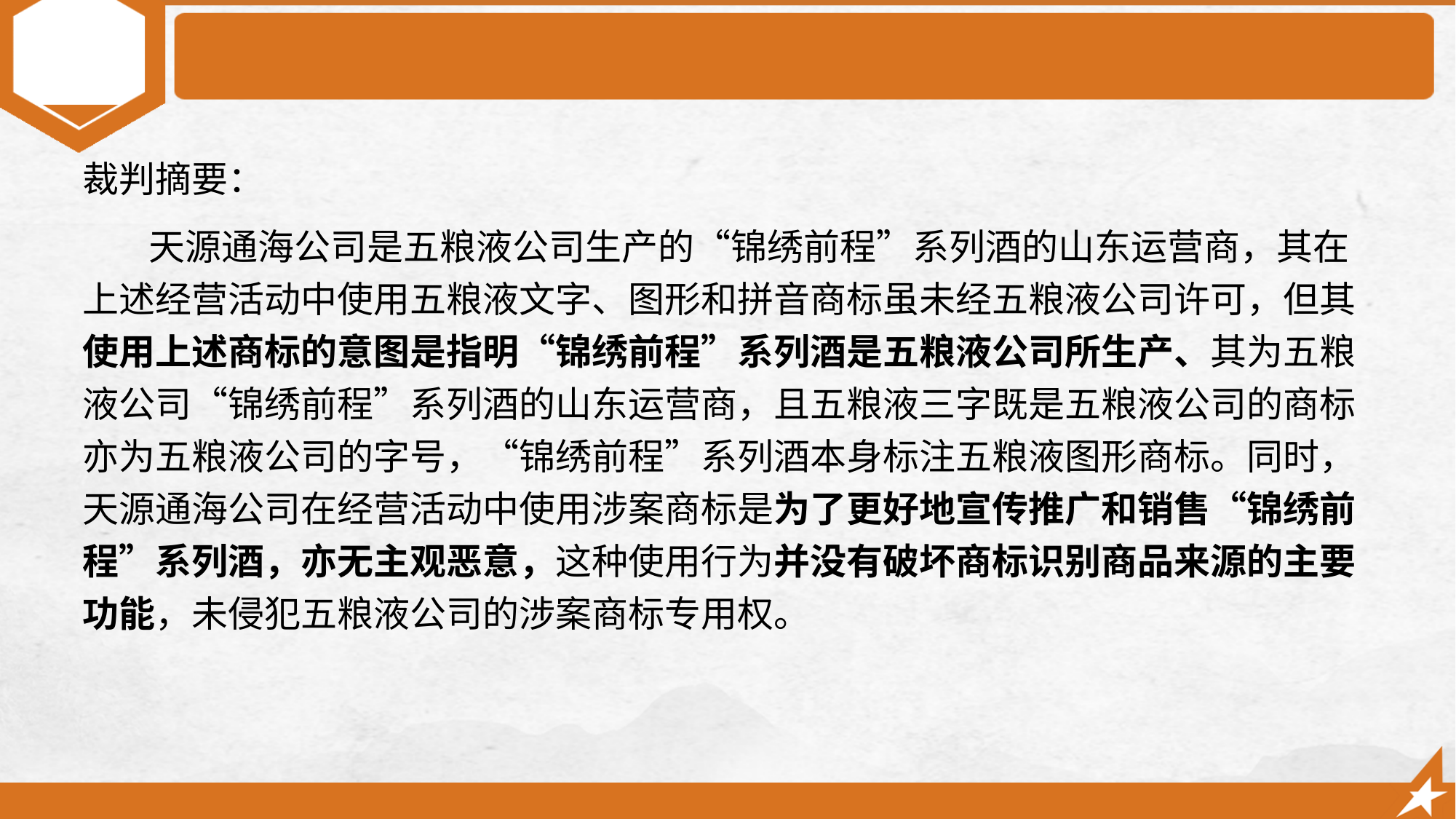

裁判摘要：
       天源通海公司是五粮液公司生产的“锦绣前程”系列酒的山东运营商，其在上述经营活动中使用五粮液文字、图形和拼音商标虽未经五粮液公司许可，但其使用上述商标的意图是指明“锦绣前程”系列酒是五粮液公司所生产、其为五粮液公司“锦绣前程”系列酒的山东运营商，且五粮液三字既是五粮液公司的商标亦为五粮液公司的字号，“锦绣前程”系列酒本身标注五粮液图形商标。同时，天源通海公司在经营活动中使用涉案商标是为了更好地宣传推广和销售“锦绣前程”系列酒，亦无主观恶意，这种使用行为并没有破坏商标识别商品来源的主要功能，未侵犯五粮液公司的涉案商标专用权。